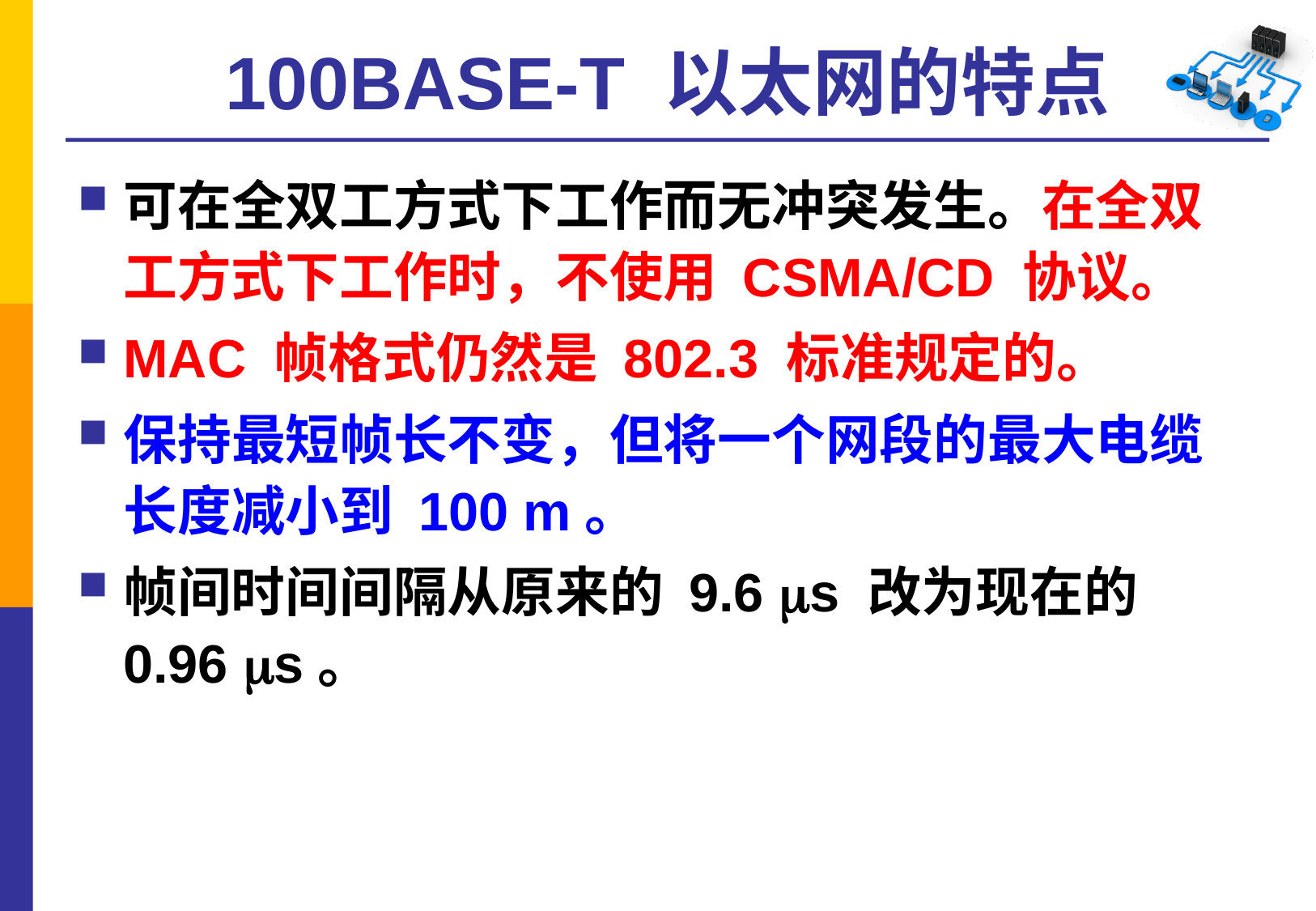

# 100BASE-T 以太网的特点
可在全双工方式下工作而无冲突发生。在全双工方式下工作时，不使用 CSMA/CD 协议。
MAC 帧格式仍然是 802.3 标准规定的。
保持最短帧长不变，但将一个网段的最大电缆长度减小到 100 m。
帧间时间间隔从原来的 9.6 μs 改为现在的 0.96 μs。